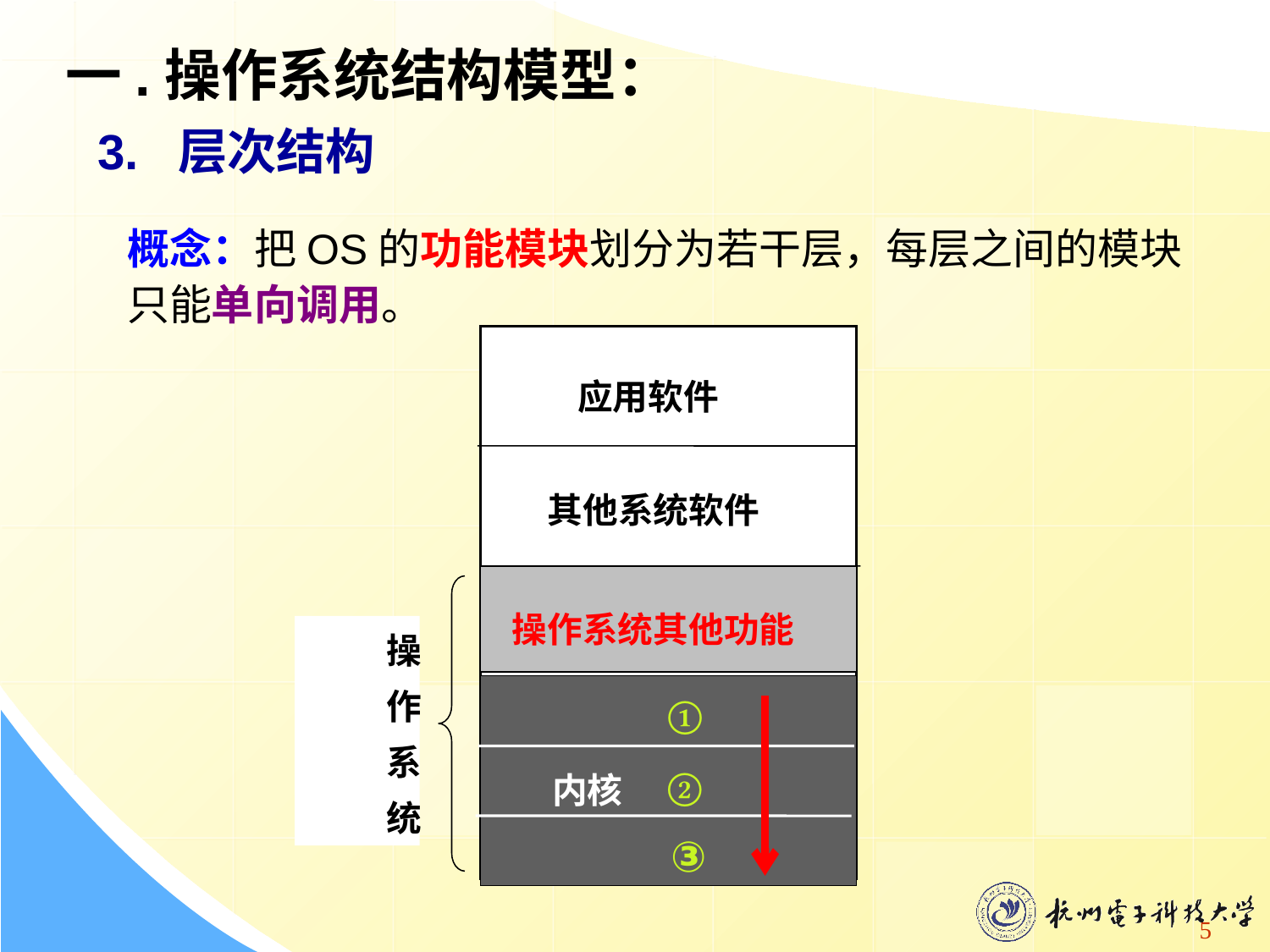

一.操作系统结构模型：
3.  层次结构
概念：把OS的功能模块划分为若干层，每层之间的模块只能单向调用。

应用软件

其他系统软件

操作系统其他功能
操
作
系
统

内核

①
②
③
5